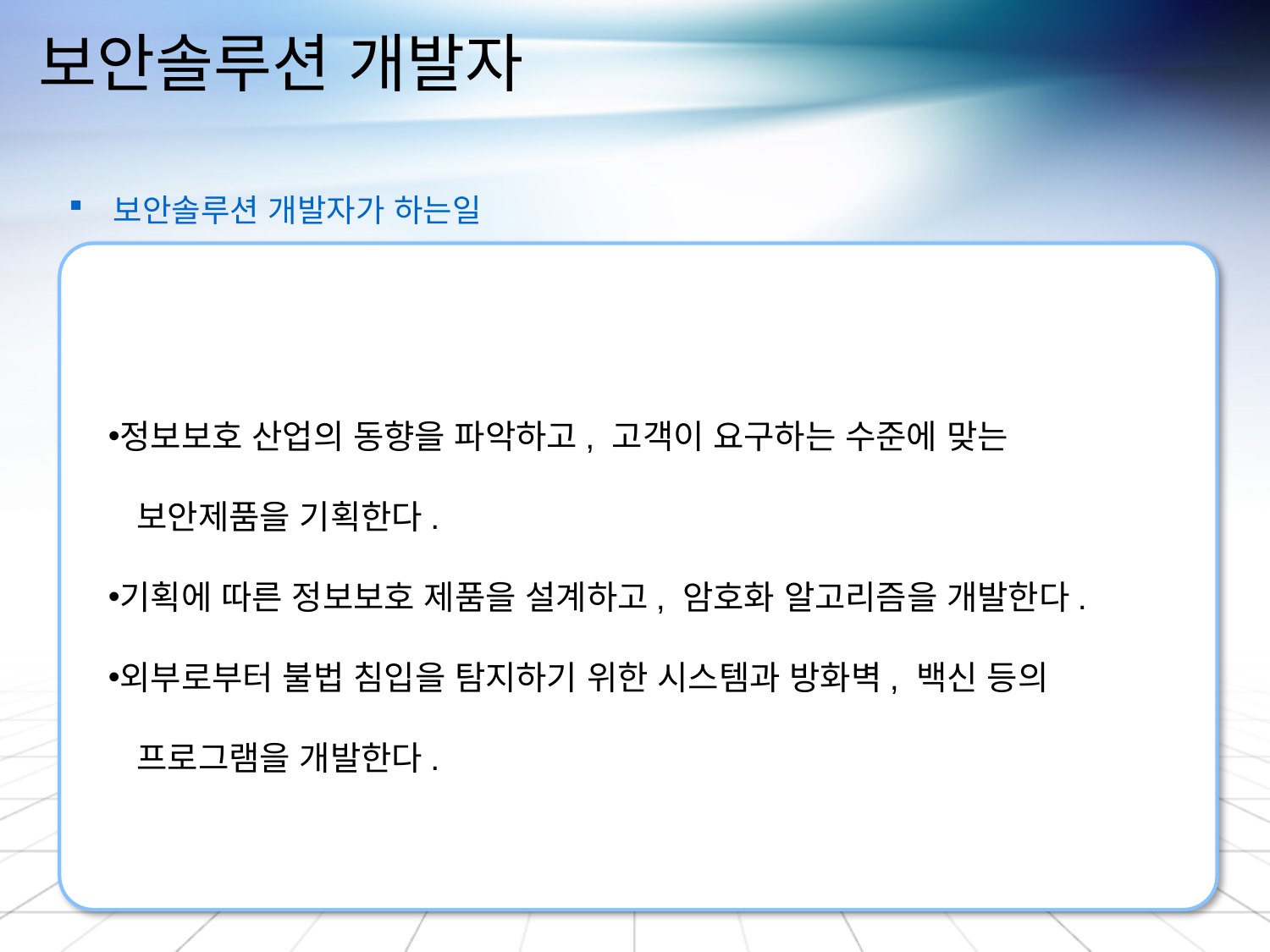

# 보안솔루션 개발자
 보안솔루션 개발자가 하는일

정보보호 산업의 동향을 파악하고, 고객이 요구하는 수준에 맞는
  보안제품을 기획한다.
기획에 따른 정보보호 제품을 설계하고, 암호화 알고리즘을 개발한다.
외부로부터 불법 침입을 탐지하기 위한 시스템과 방화벽, 백신 등의
  프로그램을 개발한다.